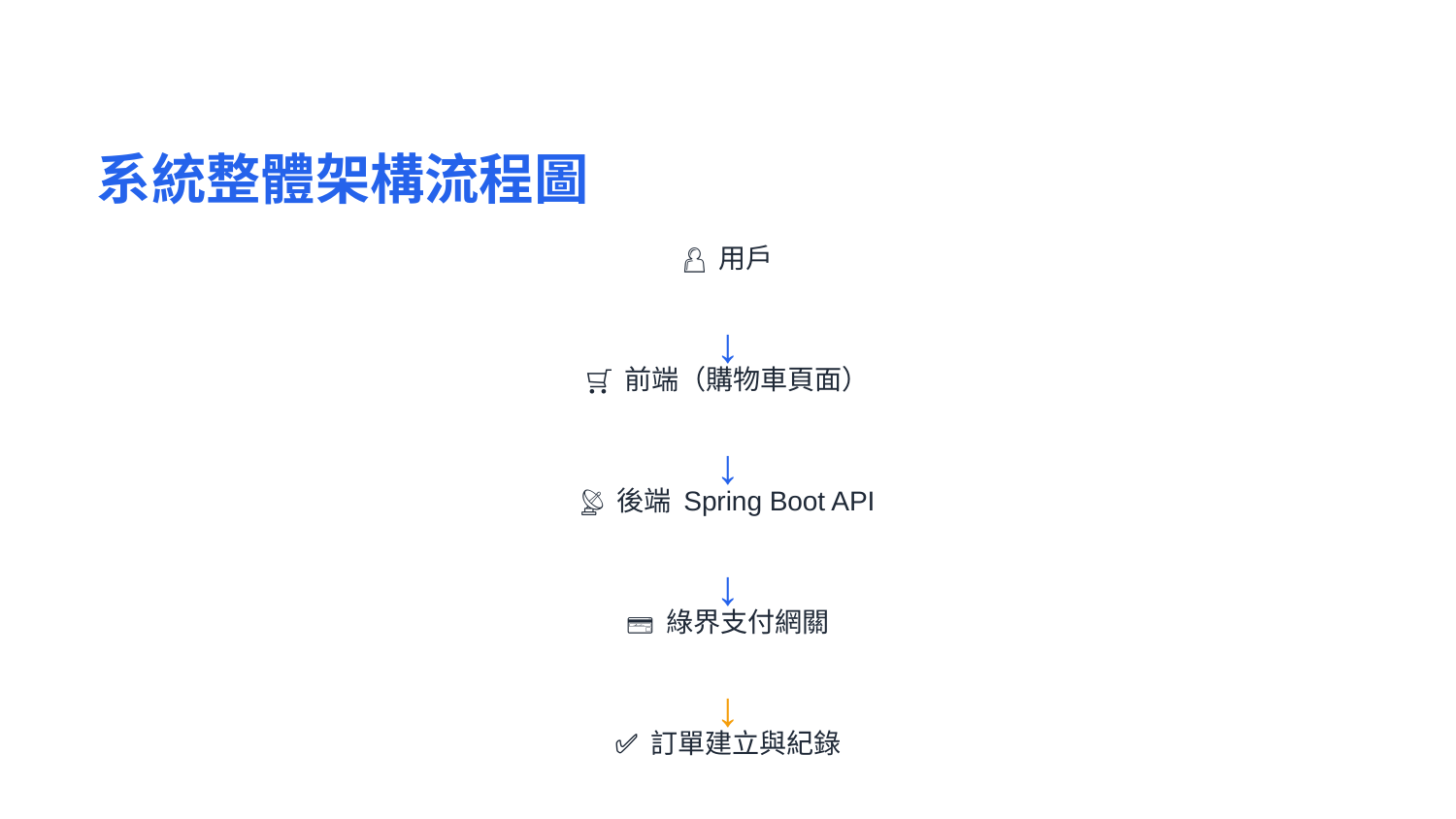

系統整體架構流程圖
👤 用戶
↓
🛒 前端（購物車頁面）
↓
📡 後端 Spring Boot API
↓
💳 綠界支付網關
↓
✅ 訂單建立與紀錄